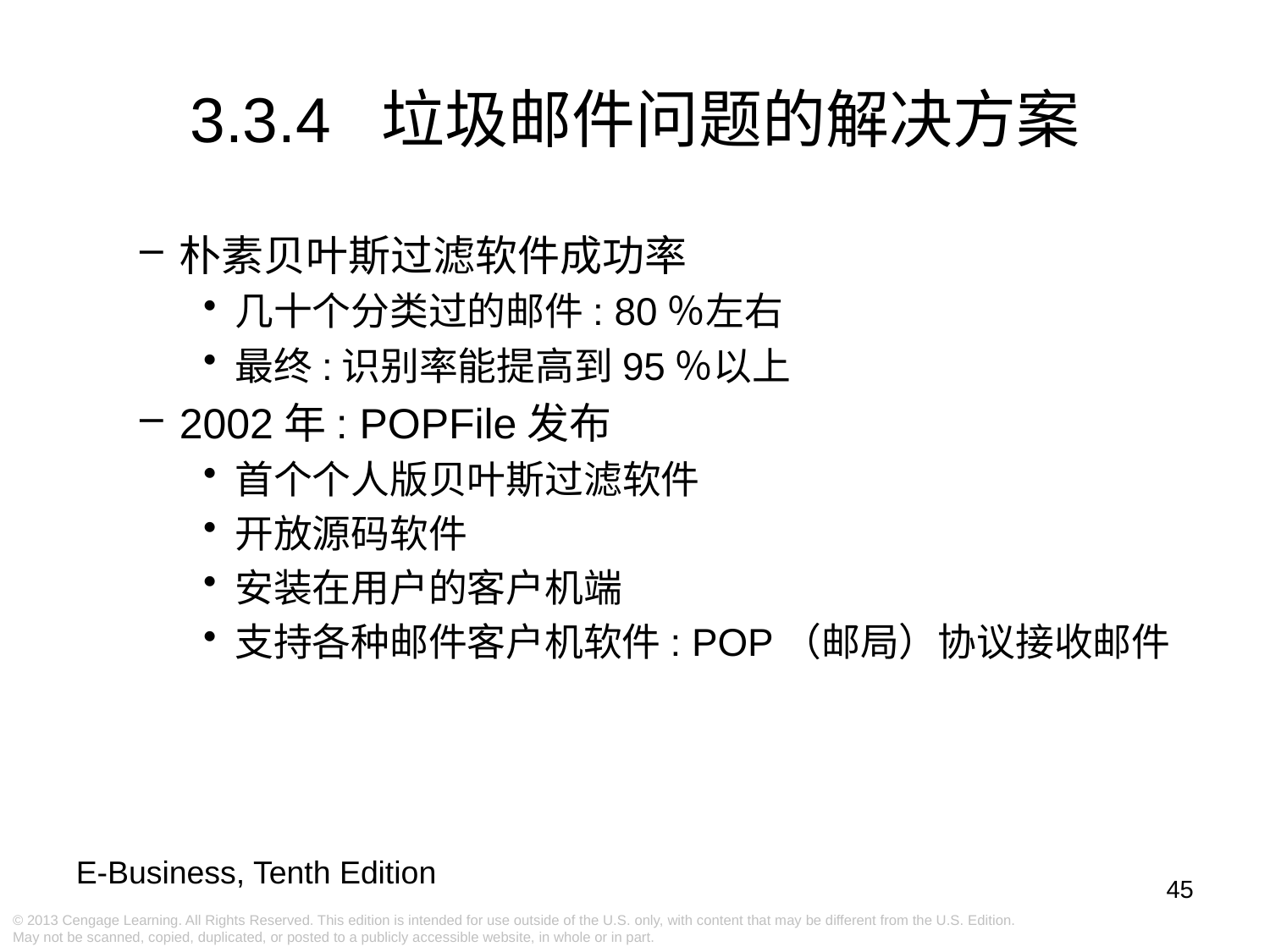

# 3.3.4  垃圾邮件问题的解决方案
朴素贝叶斯过滤软件成功率
几十个分类过的邮件: 80％左右
最终:识别率能提高到95％以上
2002年: POPFile发布
首个个人版贝叶斯过滤软件
开放源码软件
安装在用户的客户机端
支持各种邮件客户机软件: POP（邮局）协议接收邮件
45